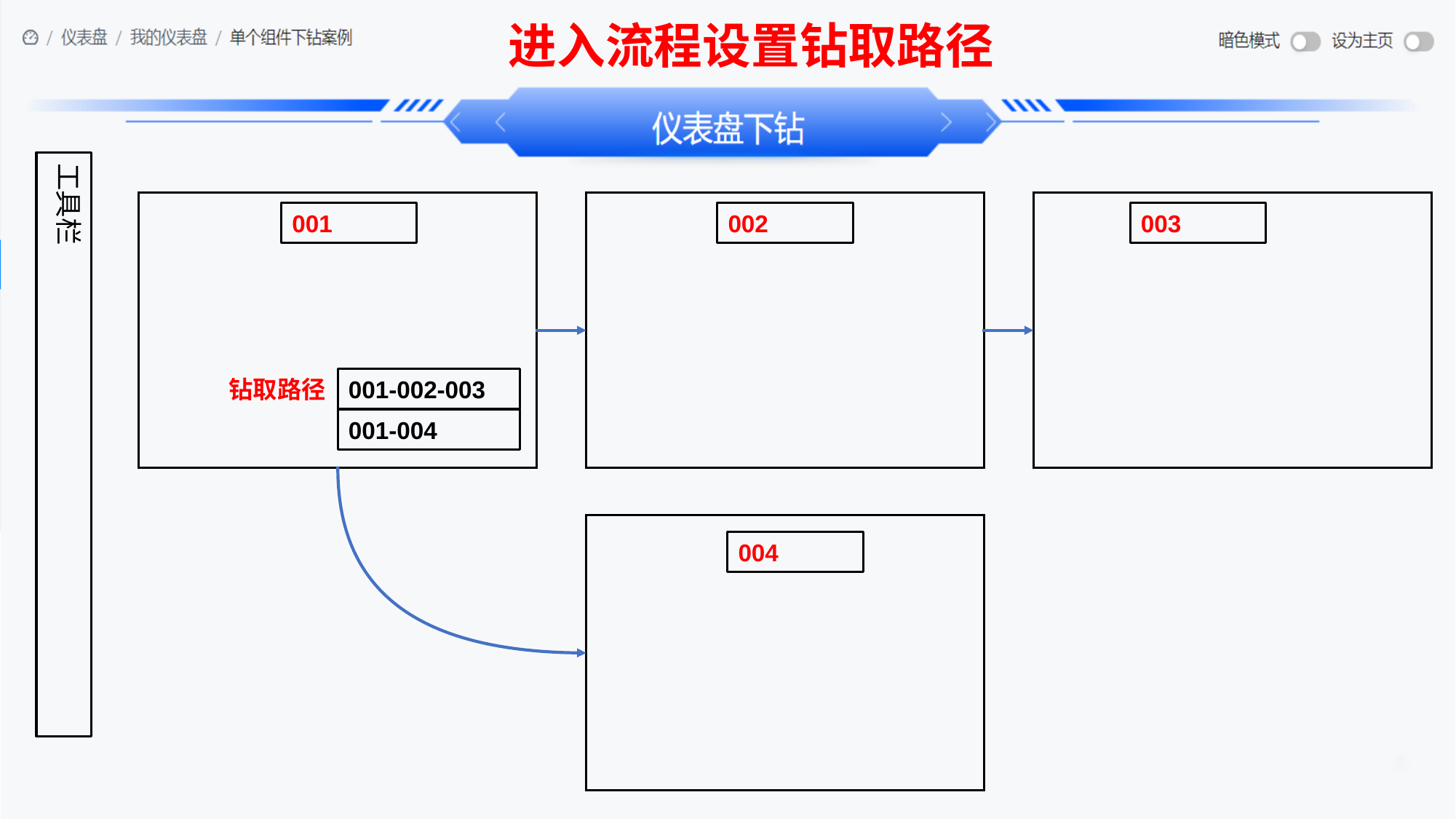

进入流程设置钻取路径
工具栏

001
002
003
钻取路径
001-002-003
001-004

004